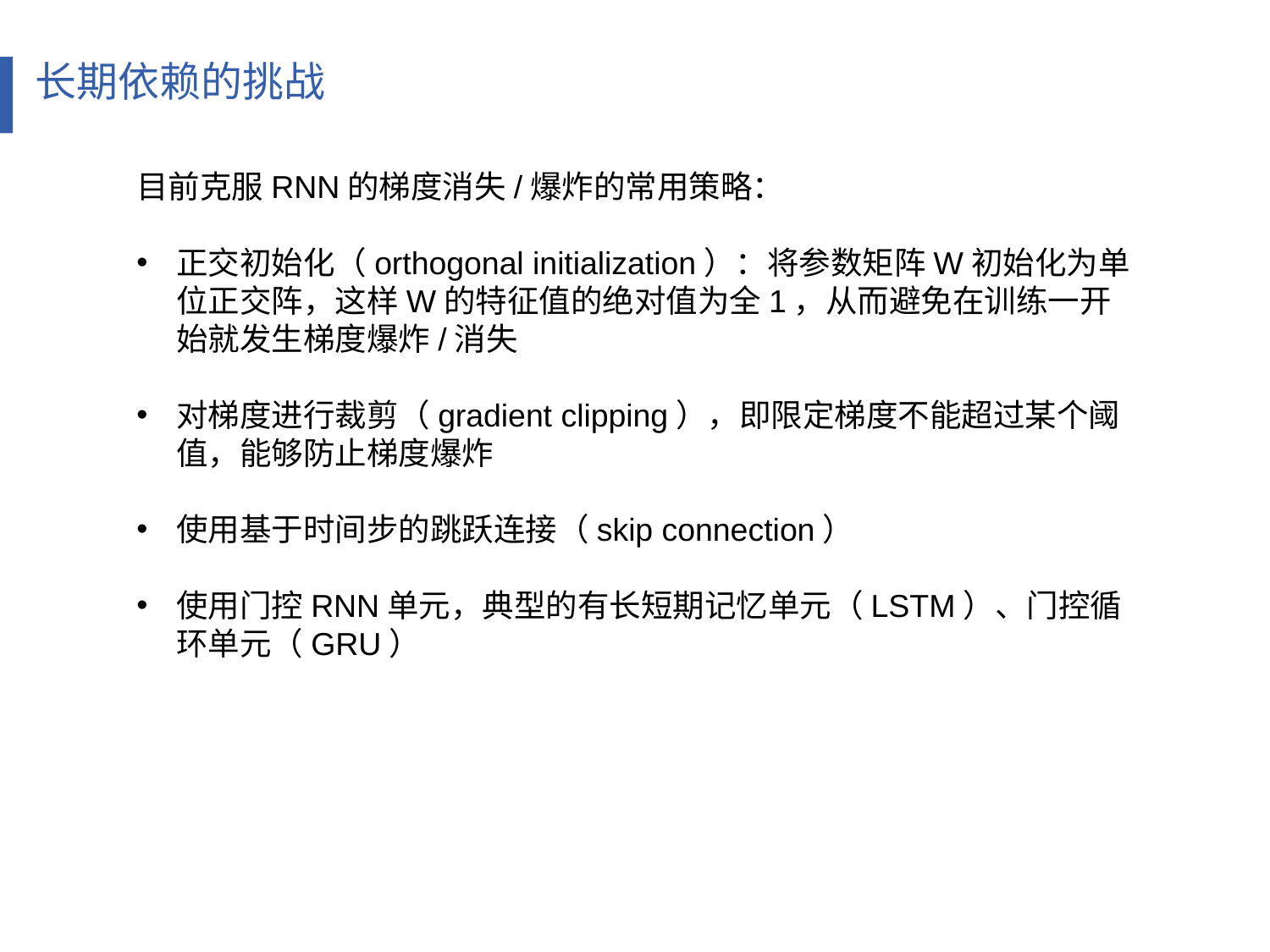

长期依赖的挑战
目前克服RNN的梯度消失/爆炸的常用策略：

正交初始化（orthogonal initialization）：将参数矩阵W初始化为单位正交阵，这样W的特征值的绝对值为全1，从而避免在训练一开始就发生梯度爆炸/消失

对梯度进行裁剪（gradient clipping），即限定梯度不能超过某个阈值，能够防止梯度爆炸

使用基于时间步的跳跃连接（skip connection）

使用门控RNN单元，典型的有长短期记忆单元（LSTM）、门控循环单元（GRU）